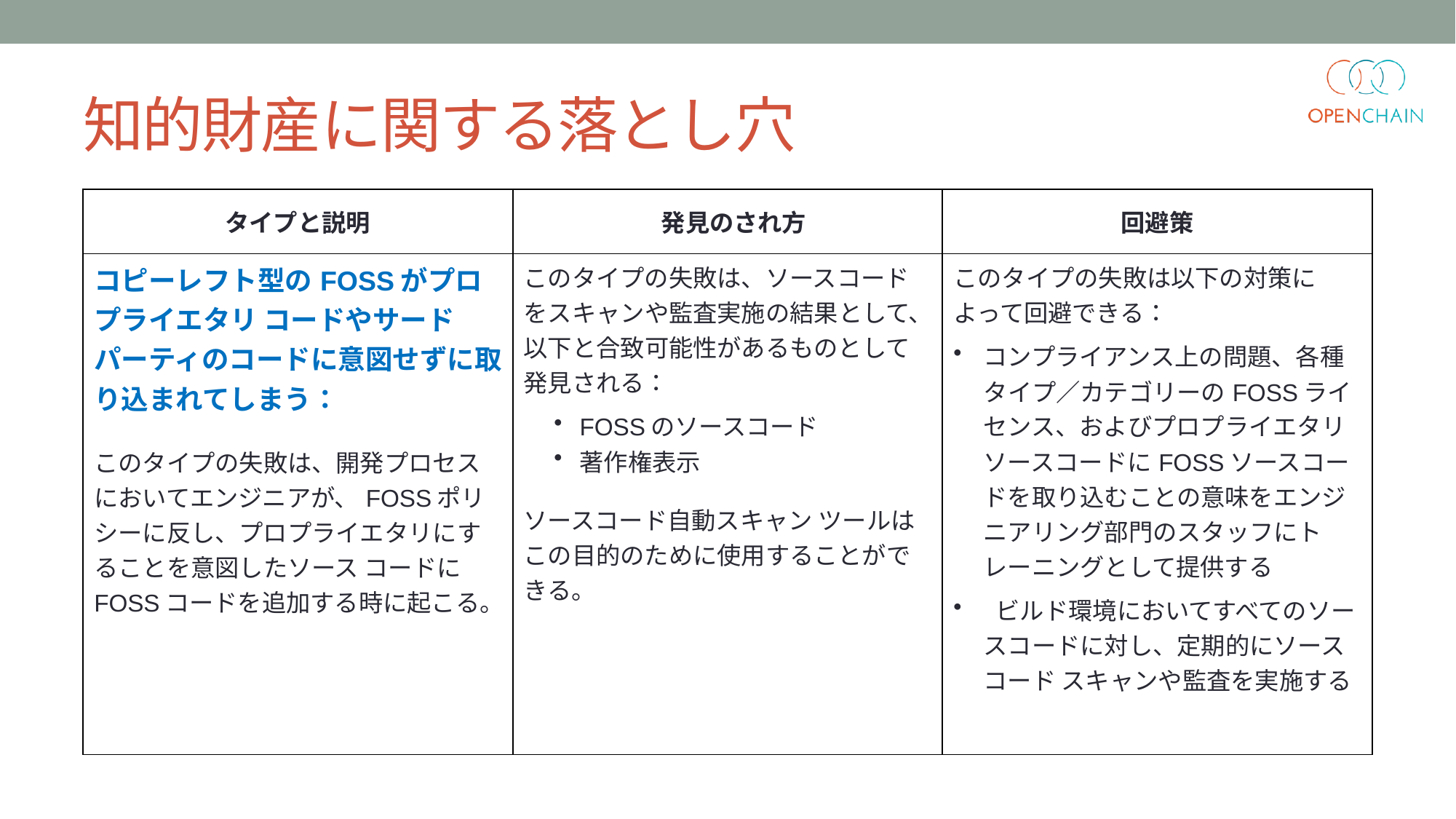

# 知的財産に関する落とし穴
| タイプと説明 | 発見のされ方 | 回避策 |
| --- | --- | --- |
| コピーレフト型のFOSSがプロプライエタリ コードやサード パーティのコードに意図せずに取り込まれてしまう： このタイプの失敗は、開発プロセスにおいてエンジニアが、FOSSポリシーに反し、プロプライエタリにすることを意図したソース コードにFOSSコードを追加する時に起こる。 | このタイプの失敗は、ソースコードをスキャンや監査実施の結果として、以下と合致可能性があるものとして発見される： FOSSのソースコード 著作権表示 ソースコード自動スキャン ツールはこの目的のために使用することができる。 | このタイプの失敗は以下の対策によって回避できる： コンプライアンス上の問題、各種タイプ／カテゴリーのFOSSライセンス、およびプロプライエタリ ソースコードにFOSSソースコードを取り込むことの意味をエンジニアリング部門のスタッフにトレーニングとして提供する ビルド環境においてすべてのソースコードに対し、定期的にソースコード スキャンや監査を実施する |